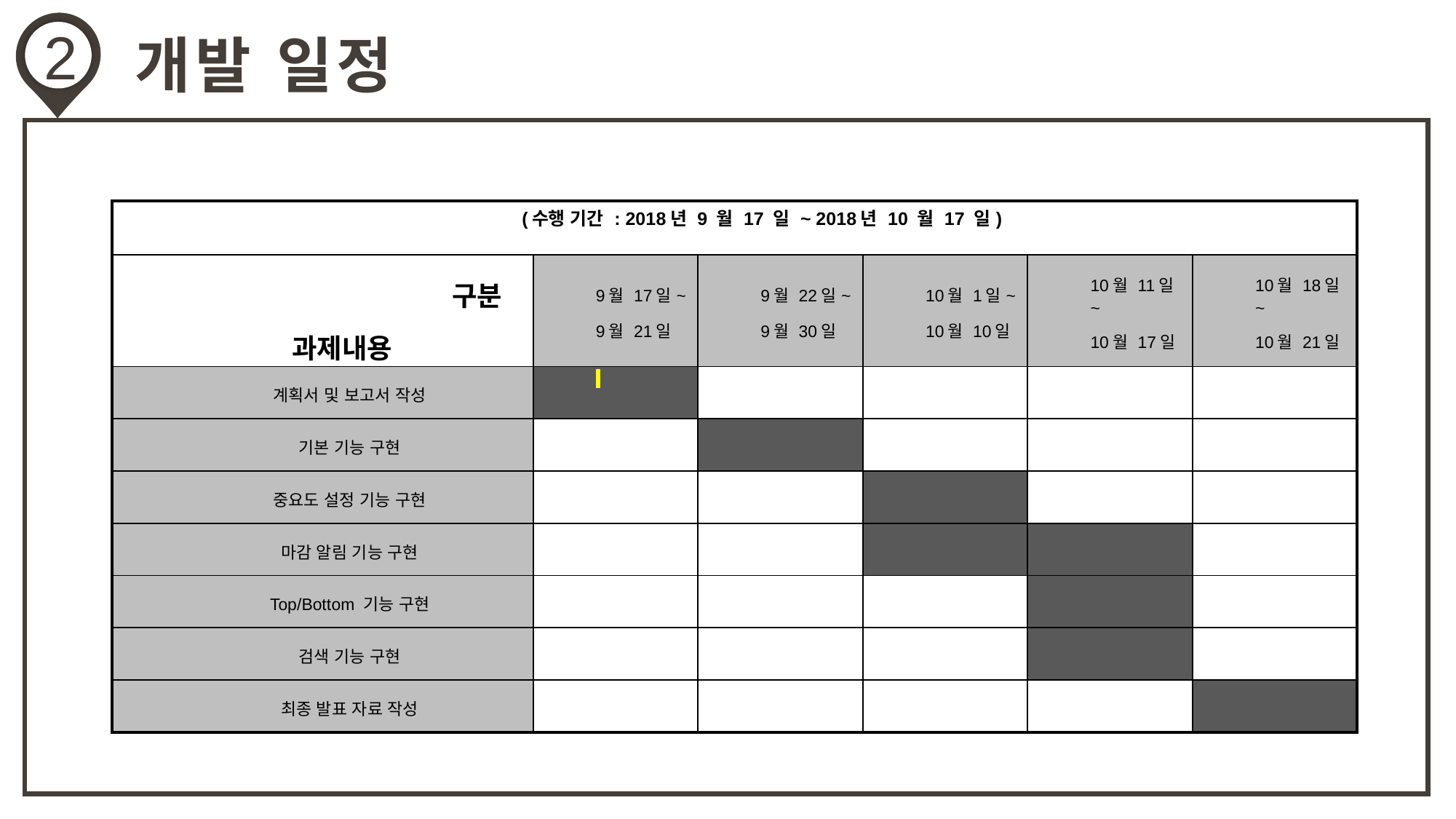

2
개발 일정
| (수행 기간 : 2018년 9 월 17 일 ~ 2018년 10 월 17 일) |  |  |  |  |  |
| --- | --- | --- | --- | --- | --- |
| 구분 과제내용 | 9월 17일~ 9월 21일 | 9월 22일~ 9월 30일 | 10월 1일~ 10월 10일 | 10월 11일~ 10월 17일 | 10월 18일~ 10월 21일 |
| 계획서 및 보고서 작성 |  |  |  |  |  |
| 기본 기능 구현 |  |  |  |  |  |
| 중요도 설정 기능 구현 |  |  |  |  |  |
| 마감 알림 기능 구현 |  |  |  |  |  |
| Top/Bottom 기능 구현 |  |  |  |  |  |
| 검색 기능 구현 |  |  |  |  |  |
| 최종 발표 자료 작성 |  |  |  |  |  |